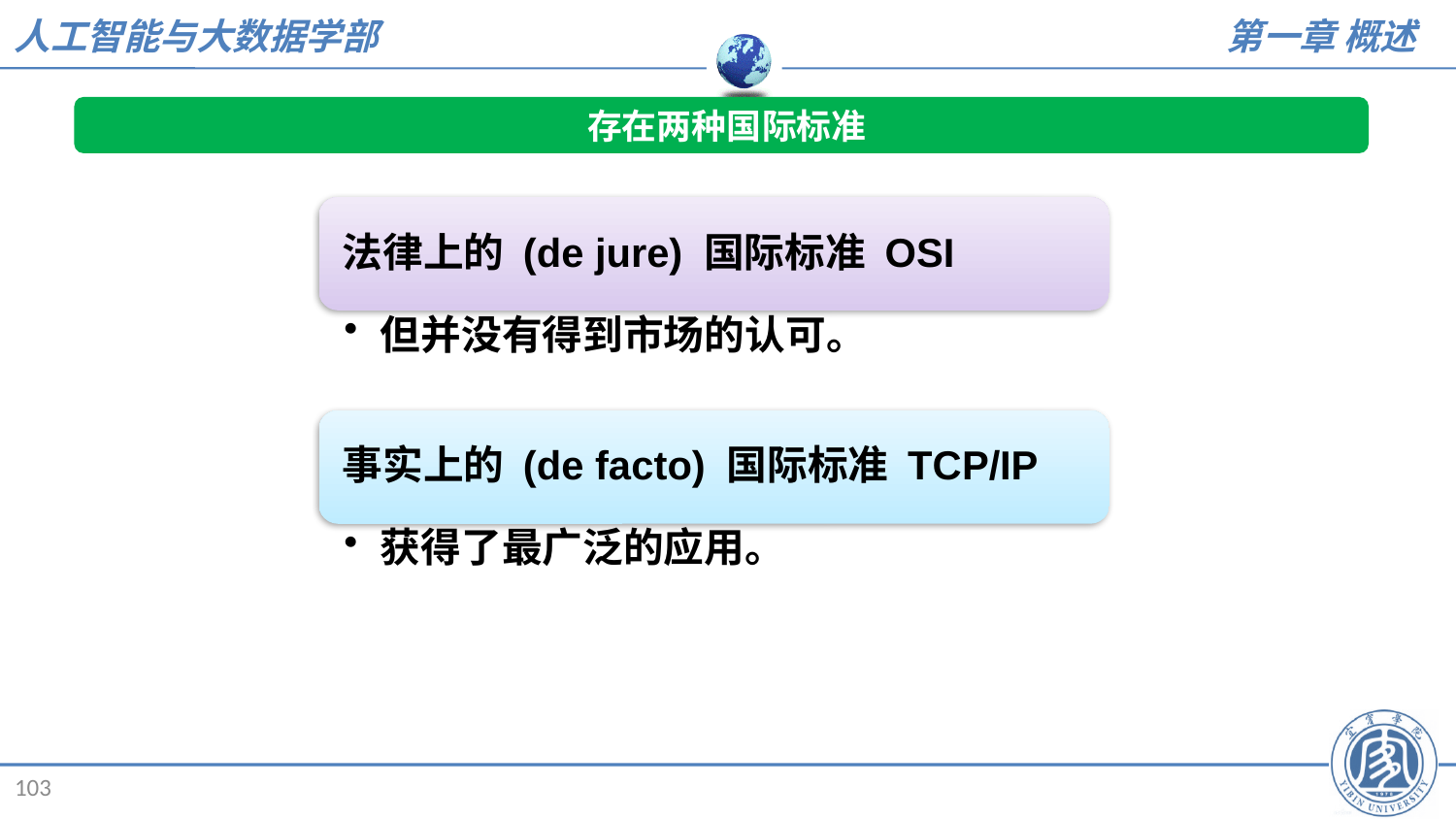

存在两种国际标准
法律上的 (de jure) 国际标准 OSI
但并没有得到市场的认可。
事实上的 (de facto) 国际标准 TCP/IP
获得了最广泛的应用。
103